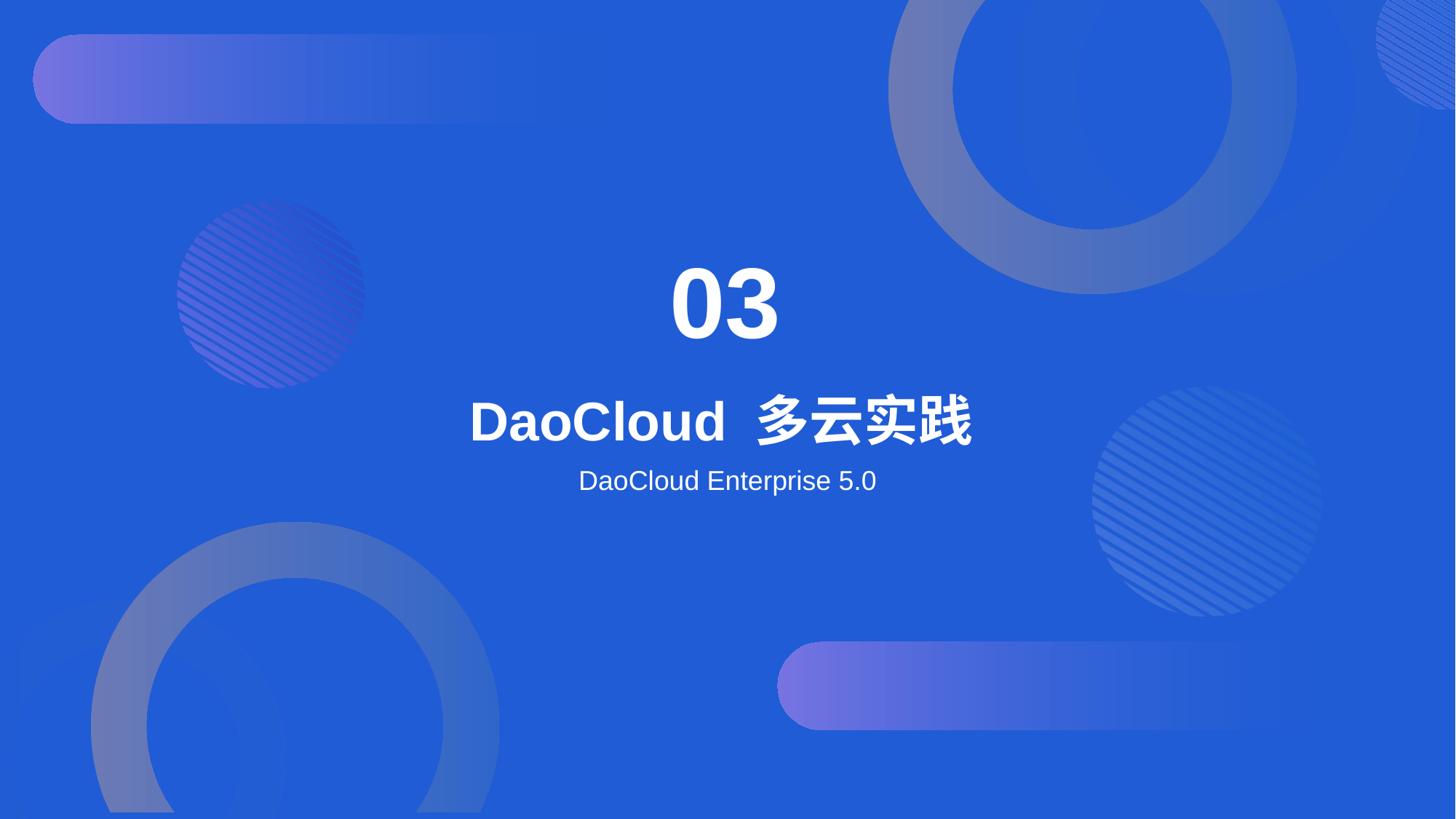

03
# DaoCloud 多云实践

DaoCloud Enterprise 5.0